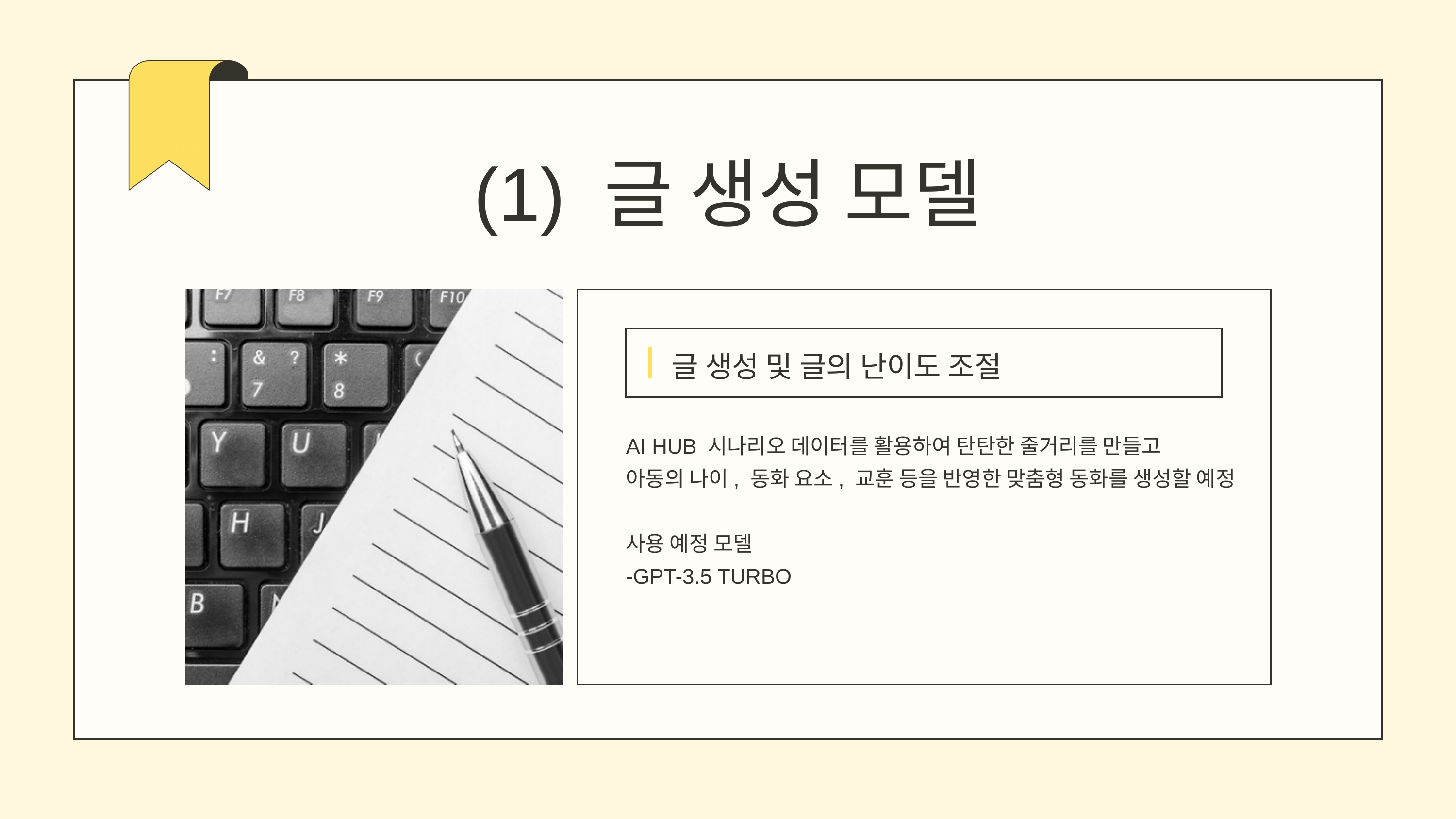

(1) 글 생성 모델

글 생성 및 글의 난이도 조절

AI HUB 시나리오 데이터를 활용하여 탄탄한 줄거리를 만들고
아동의 나이, 동화 요소, 교훈 등을 반영한 맞춤형 동화를 생성할 예정

사용 예정 모델
-GPT-3.5 TURBO